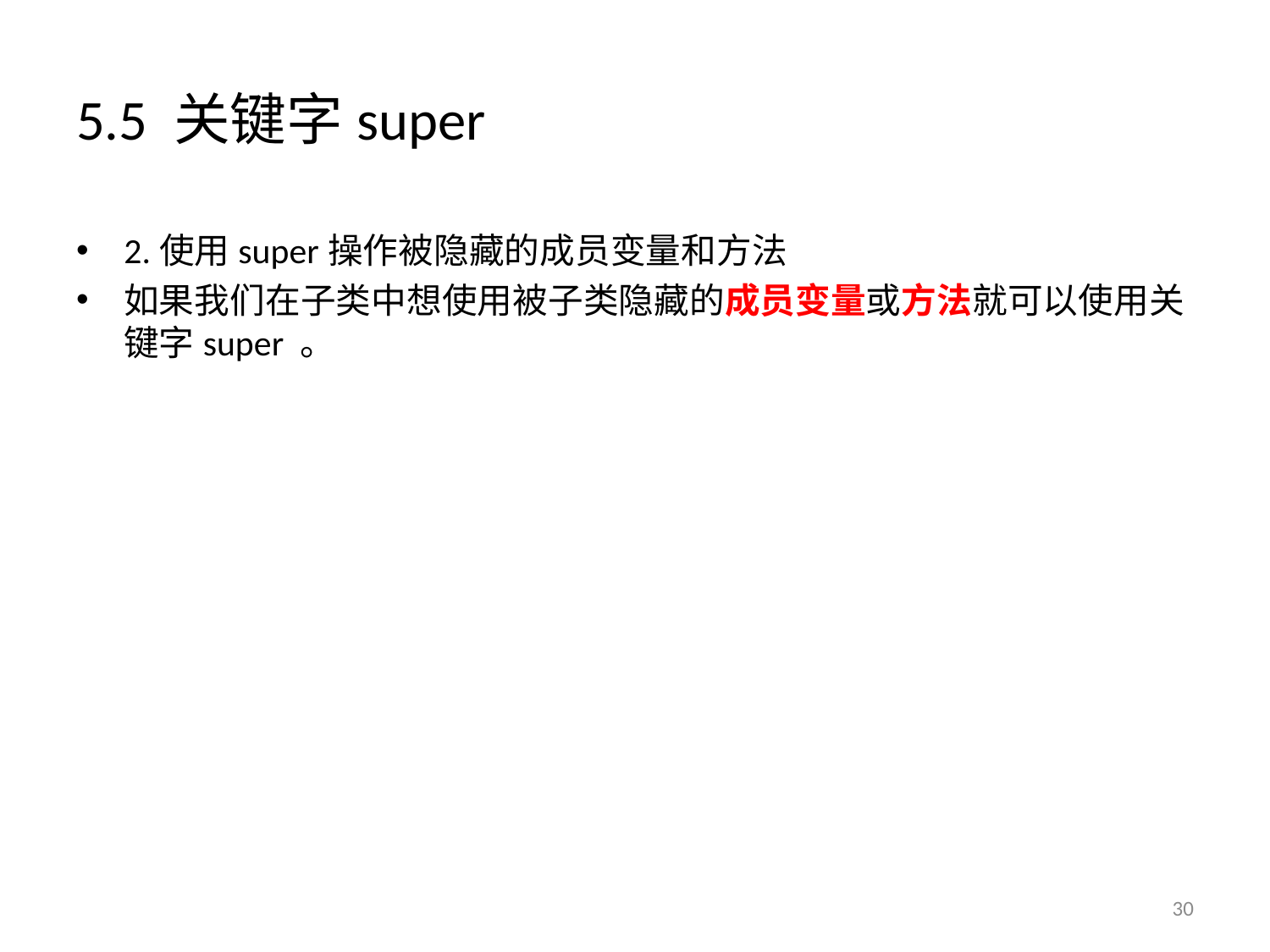

# 5.5 关键字super
2.使用super操作被隐藏的成员变量和方法
如果我们在子类中想使用被子类隐藏的成员变量或方法就可以使用关键字super 。
30